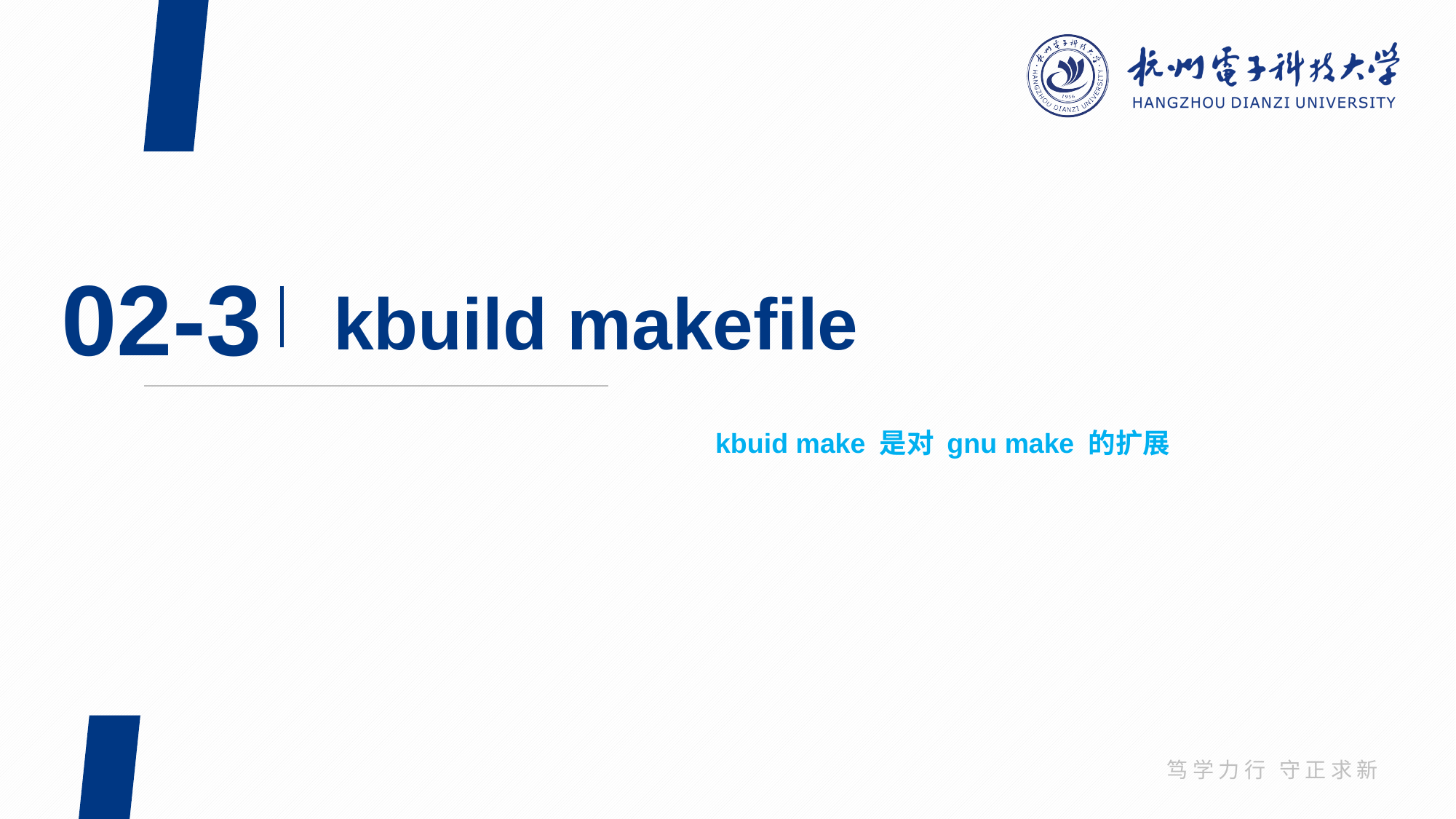

02-3
kbuild makefile
kbuid make 是对 gnu make 的扩展
笃学力行 守正求新